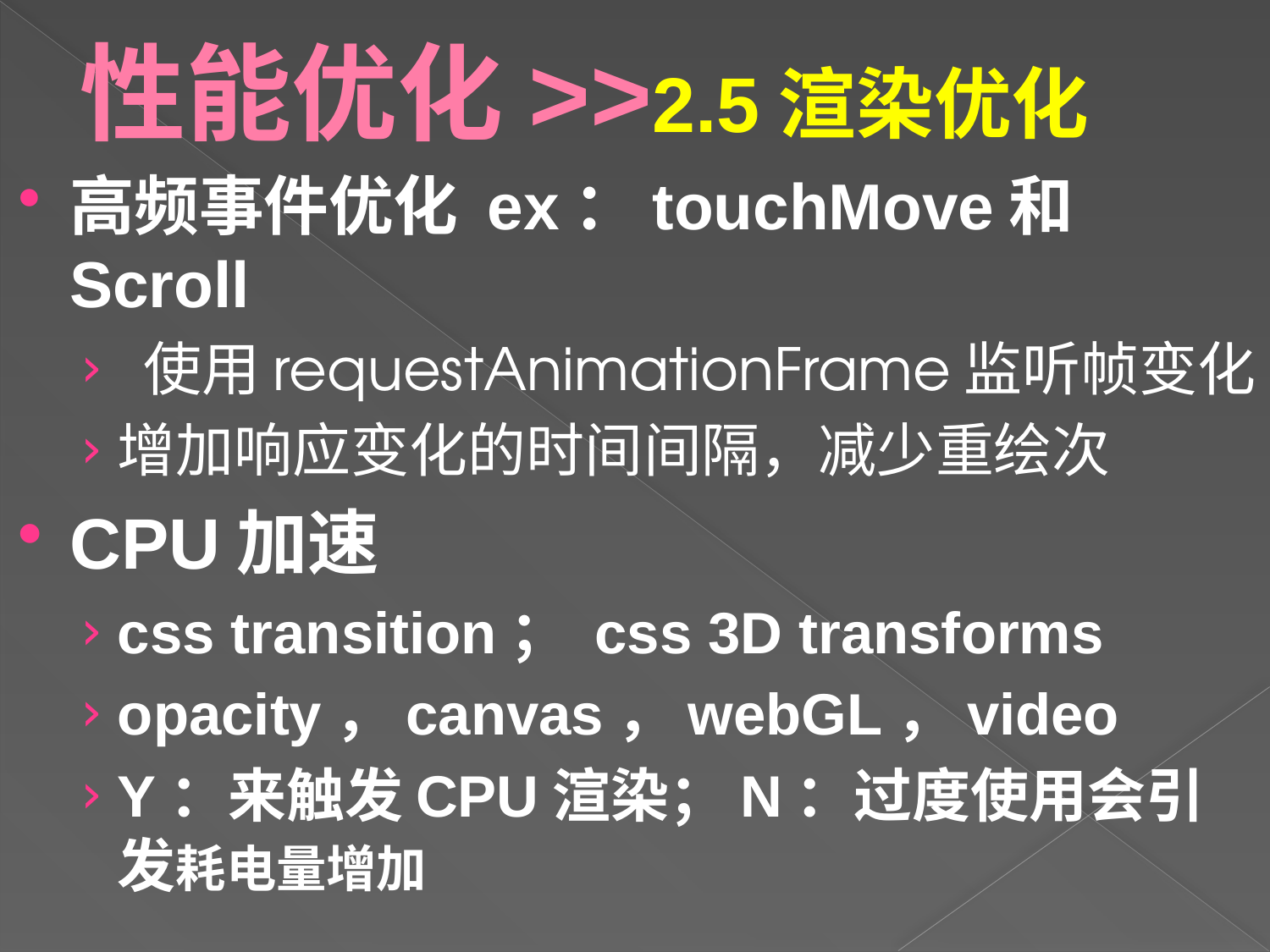

# 性能优化>>2.5渲染优化
高频事件优化 ex：touchMove和Scroll
 使用requestAnimationFrame监听帧变化
增加响应变化的时间间隔，减少重绘次
CPU加速
css transition； css 3D transforms
opacity，canvas，webGL，video
Y：来触发CPU渲染；N：过度使用会引发耗电量增加